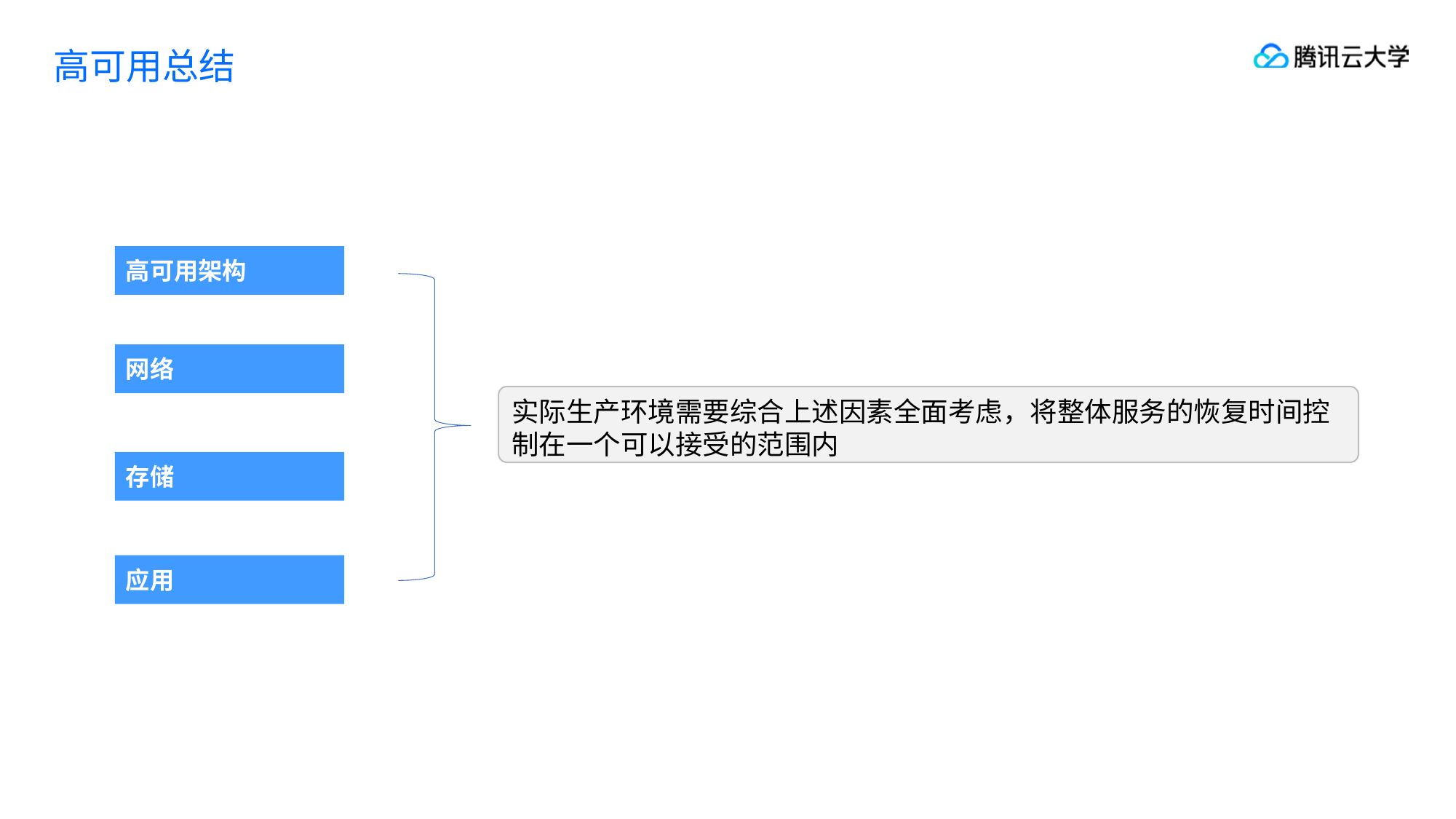

# 高可用总结
高可用架构

网络
实际生产环境需要综合上述因素全面考虑，将整体服务的恢复时间控制在一个可以接受的范围内

存储
应用